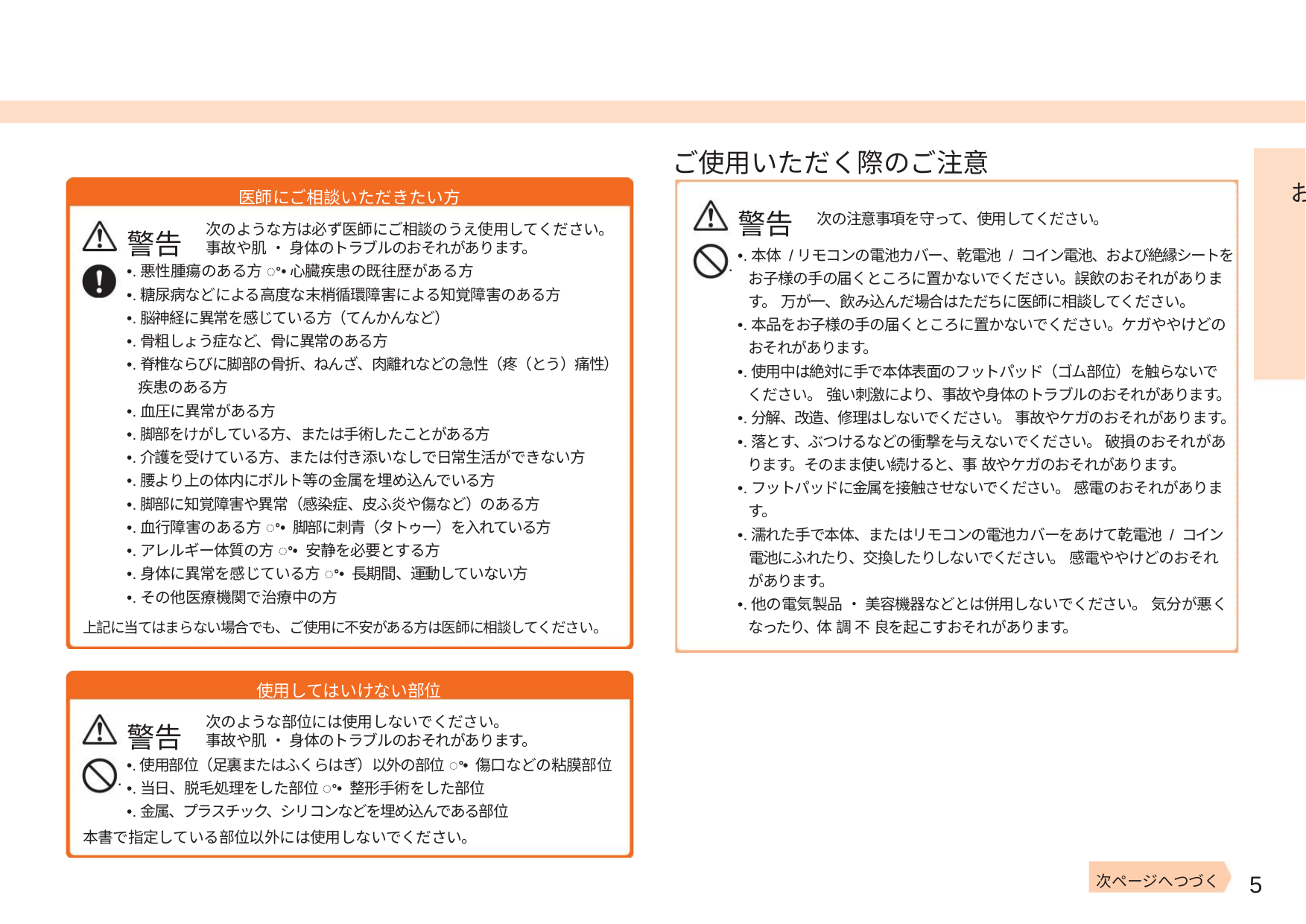

ご使用いただく際のご注意

お

医師にご相談いただきたい方

警告
次の注意事項を守って、使用してください。
次のような方は必ず医師にご相談のうえ使用してください。
警告
事故や肌 ・ 身体のトラブルのおそれがあります。
•.本体 /リモコンの電池カバー、乾電池 / コイン電池、および絶縁シートを
お子様の手の届くところに置かないでください。誤飲のおそれがありま
す。 万が一、飲み込んだ場合はただちに医師に相談してください。
•.本品をお子様の手の届くところに置かないでください。ケガややけどの
おそれがあります。
•.使用中は絶対に手で本体表面のフットパッド（ゴム部位）を触らないで
ください。 強い刺激により、事故や身体のトラブルのおそれがあります。
•.分解、改造、修理はしないでください。 事故やケガのおそれがあります。
•.落とす、ぶつけるなどの衝撃を与えないでください。 破損のおそれがあ
ります。そのまま使い続けると、事 故やケガのおそれがあります。
•.フットパッドに金属を接触させないでください。 感電のおそれがありま
す。
•.濡れた手で本体、またはリモコンの電池カバーをあけて乾電池 / コイン
電池にふれたり、交換したりしないでください。 感電ややけどのおそれ
があります。
•.他の電気製品 ・ 美容機器などとは併用しないでください。 気分が悪く
なったり、体 調 不 良を起こすおそれがあります。
.
•.悪性腫瘍のある方ꢀ•心臓疾患の既往歴がある方
•.糖尿病などによる高度な末梢循環障害による知覚障害のある方
•.脳神経に異常を感じている方（てんかんなど）
•.骨粗しょう症など、骨に異常のある方
•.脊椎ならびに脚部の骨折、ねんざ、肉離れなどの急性（疼（とう）痛性）
疾患のある方
•.血圧に異常がある方
•.脚部をけがしている方、または手術したことがある方
•.介護を受けている方、または付き添いなしで日常生活ができない方
•.腰より上の体内にボルト等の金属を埋め込んでいる方
•.脚部に知覚障害や異常（感染症、皮ふ炎や傷など）のある方
•.血行障害のある方ꢀ• 脚部に刺青（タトゥー）を入れている方
•.アレルギー体質の方ꢀ• 安静を必要とする方
•.身体に異常を感じている方ꢀ• 長期間、運動していない方
•.その他医療機関で治療中の方
上記に当てはまらない場合でも、ご使用に不安がある方は医師に相談してください。

使用してはいけない部位
次のような部位には使用しないでください。
警告
事故や肌 ・ 身体のトラブルのおそれがあります。
•.使用部位（足裏またはふくらはぎ）以外の部位ꢀ• 傷口などの粘膜部位
•.当日、脱毛処理をした部位ꢀ• 整形手術をした部位
•.金属、プラスチック、シリコンなどを埋め込んである部位
.
本書で指定している部位以外には使用しないでください。
5

次ページへつづく